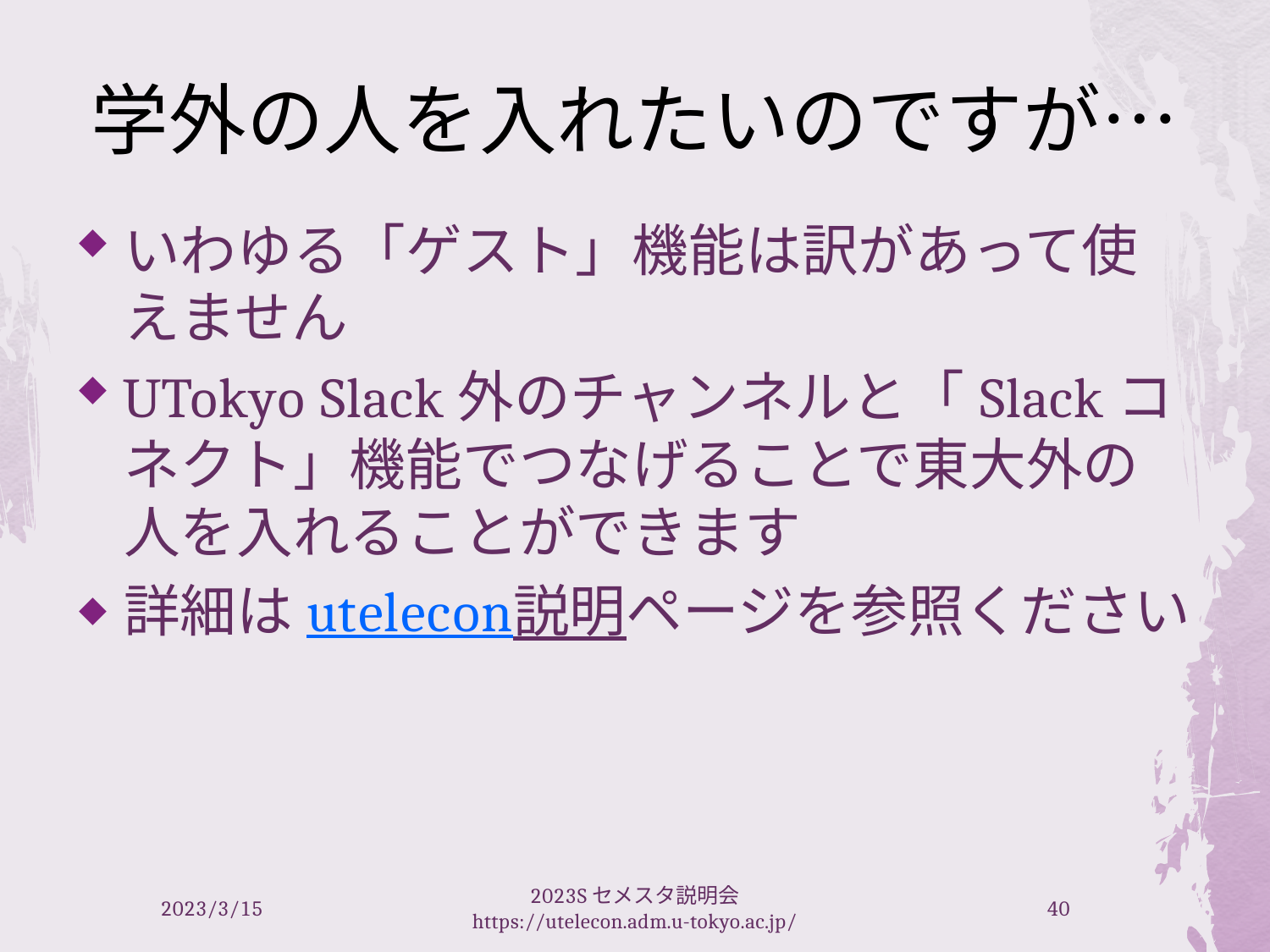

# 学外の人を入れたいのですが…
いわゆる「ゲスト」機能は訳があって使えません
UTokyo Slack外のチャンネルと「Slackコネクト」機能でつなげることで東大外の人を入れることができます
詳細はutelecon説明ページを参照ください
2023/3/15
2023Sセメスタ説明会 https://utelecon.adm.u-tokyo.ac.jp/
40